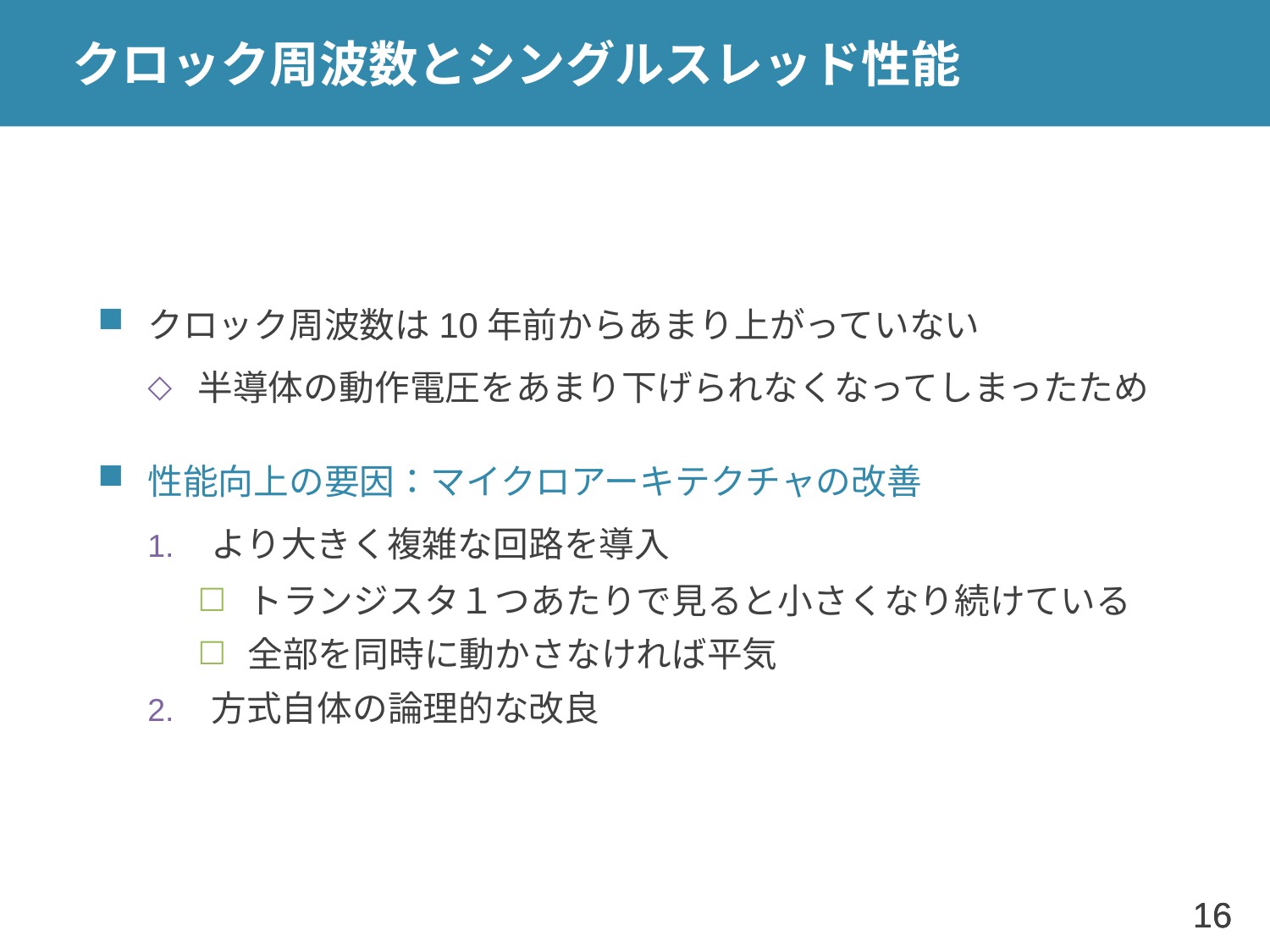

# クロック周波数とシングルスレッド性能
クロック周波数は10年前からあまり上がっていない
半導体の動作電圧をあまり下げられなくなってしまったため
性能向上の要因：マイクロアーキテクチャの改善
より大きく複雑な回路を導入
トランジスタ１つあたりで見ると小さくなり続けている
全部を同時に動かさなければ平気
方式自体の論理的な改良